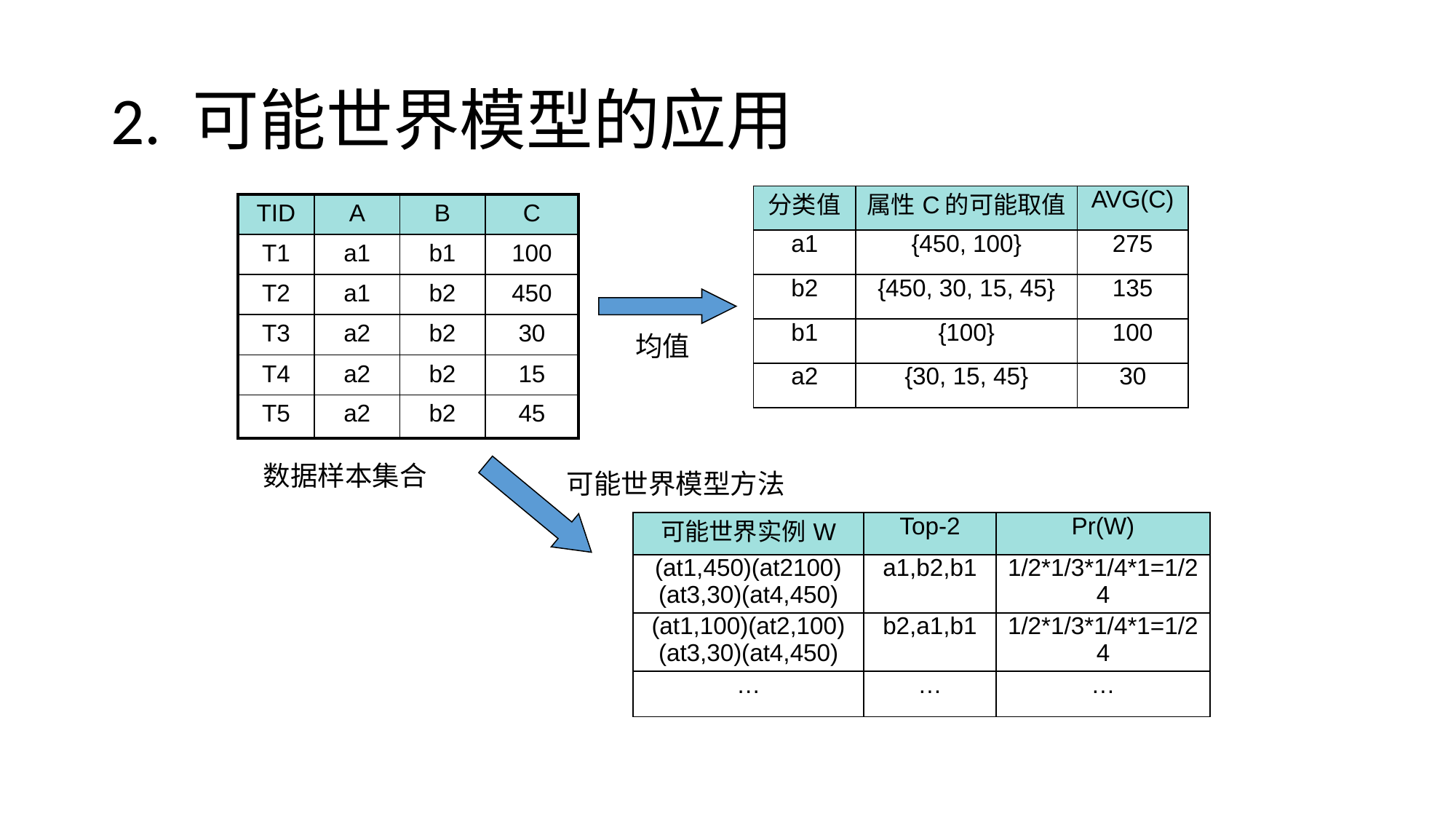

# 2. 可能世界模型的应用
| 分类值 | 属性C的可能取值 | AVG(C) |
| --- | --- | --- |
| a1 | {450, 100} | 275 |
| b2 | {450, 30, 15, 45} | 135 |
| b1 | {100} | 100 |
| a2 | {30, 15, 45} | 30 |
| TID | A | B | C |
| --- | --- | --- | --- |
| T1 | a1 | b1 | 100 |
| T2 | a1 | b2 | 450 |
| T3 | a2 | b2 | 30 |
| T4 | a2 | b2 | 15 |
| T5 | a2 | b2 | 45 |

均值
数据样本集合
可能世界模型方法

| 可能世界实例W | Top-2 | Pr(W) |
| --- | --- | --- |
| (at1,450)(at2100) (at3,30)(at4,450) | a1,b2,b1 | 1/2\*1/3\*1/4\*1=1/24 |
| (at1,100)(at2,100) (at3,30)(at4,450) | b2,a1,b1 | 1/2\*1/3\*1/4\*1=1/24 |
| … | … | … |
92